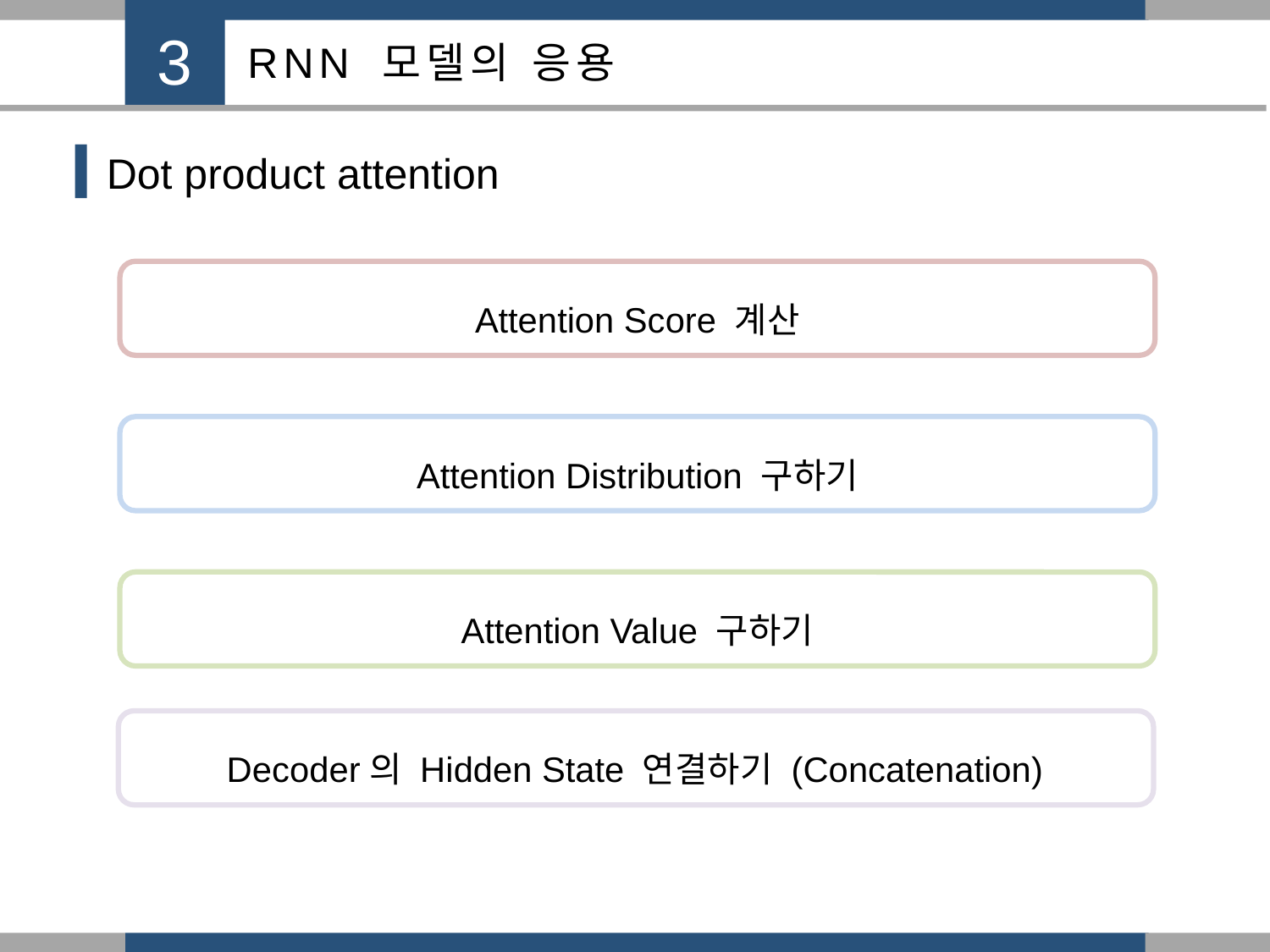

3
RNN 모델의 응용

Dot product attention

Attention Score 계산

Attention Distribution 구하기

Attention Value 구하기

Decoder의 Hidden State 연결하기 (Concatenation)